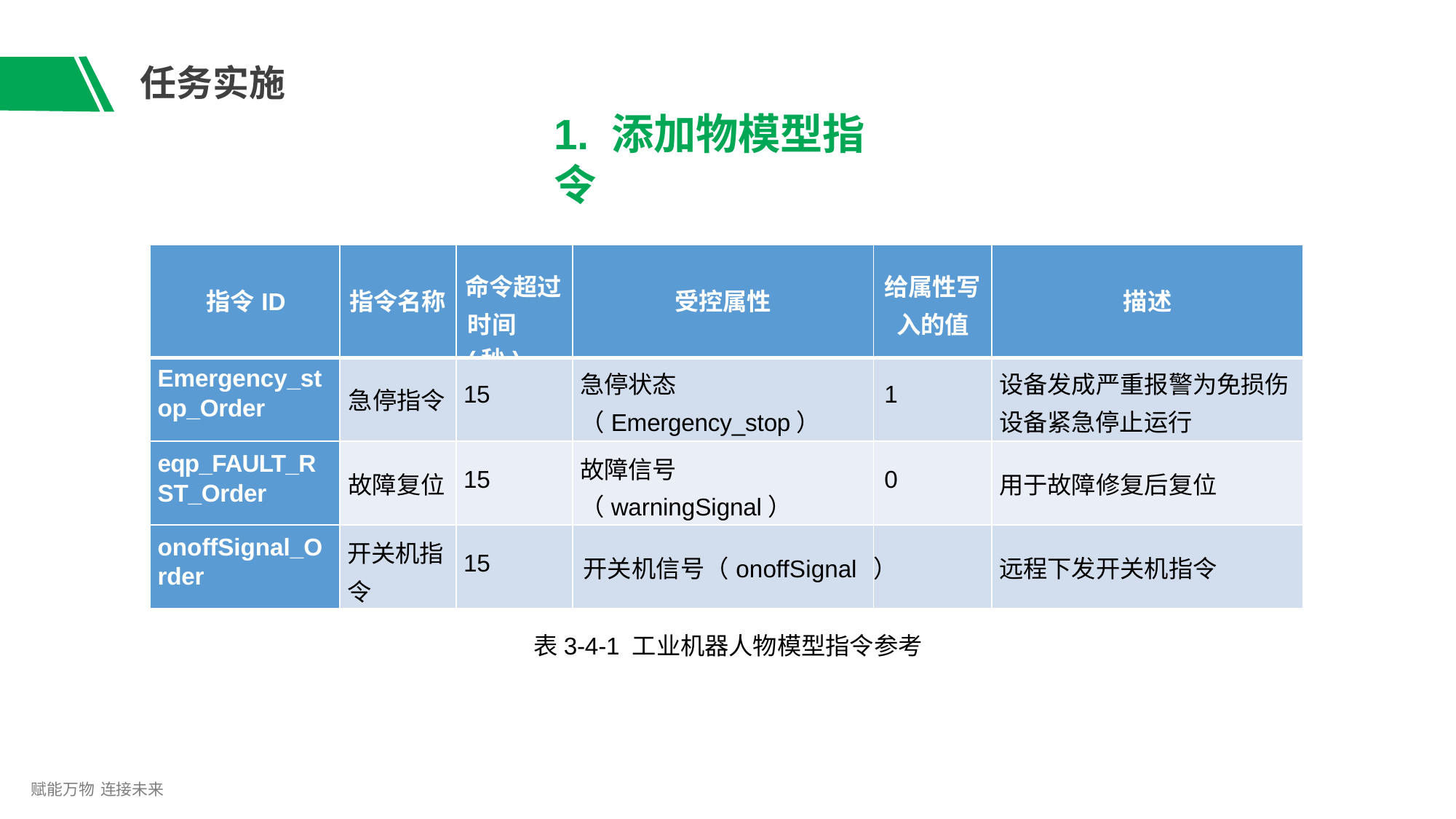

# 任务实施
1. 添加物模型指令
| 指令ID | 指令名称 | 命令超过 时间(秒) | 受控属性 | 给属性写 入的值 | 描述 |
| --- | --- | --- | --- | --- | --- |
| Emergency\_st op\_Order | 急停指令 | 15 | 急停状态 （Emergency\_stop） | 1 | 设备发成严重报警为免损伤 设备紧急停止运行 |
| eqp\_FAULT\_R ST\_Order | 故障复位 | 15 | 故障信号 （warningSignal） | 0 | 用于故障修复后复位 |
| onoffSignal\_O rder | 开关机指 令 | 15 | 开关机信号（onoffSignal | ） | 远程下发开关机指令 |
表3-4-1 工业机器人物模型指令参考
赋能万物 连接未来